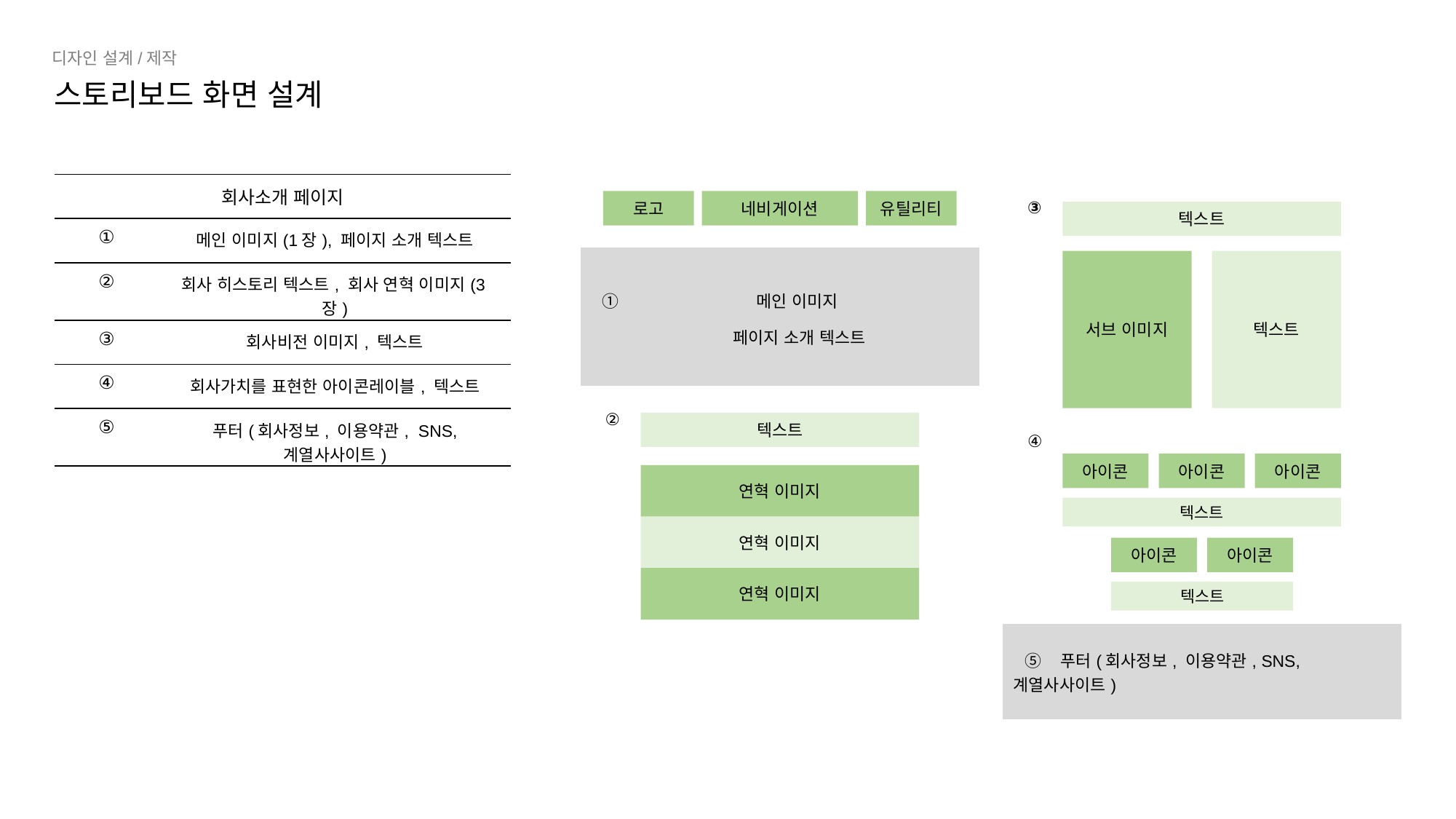

디자인 설계/제작
스토리보드 화면 설계
| 회사소개 페이지 |  |
| --- | --- |
| ① | 메인 이미지(1장), 페이지 소개 텍스트 |
| ② | 회사 히스토리 텍스트, 회사 연혁 이미지(3장) |
| ③ | 회사비전 이미지, 텍스트 |
| ④ | 회사가치를 표현한 아이콘레이블, 텍스트 |
| ⑤ | 푸터(회사정보, 이용약관, SNS, 계열사사이트) |
|  |
| --- |
| ① 메인 이미지 페이지 소개 텍스트 |
| ② |
| ③ |
| --- |
| ④ |
| ⑤ 푸터(회사정보, 이용약관, SNS, 계열사사이트) |
로고
네비게이션
유틸리티
텍스트
서브 이미지
텍스트
텍스트
연혁 이미지
연혁 이미지
연혁 이미지
아이콘
아이콘
아이콘
텍스트
아이콘
아이콘
텍스트